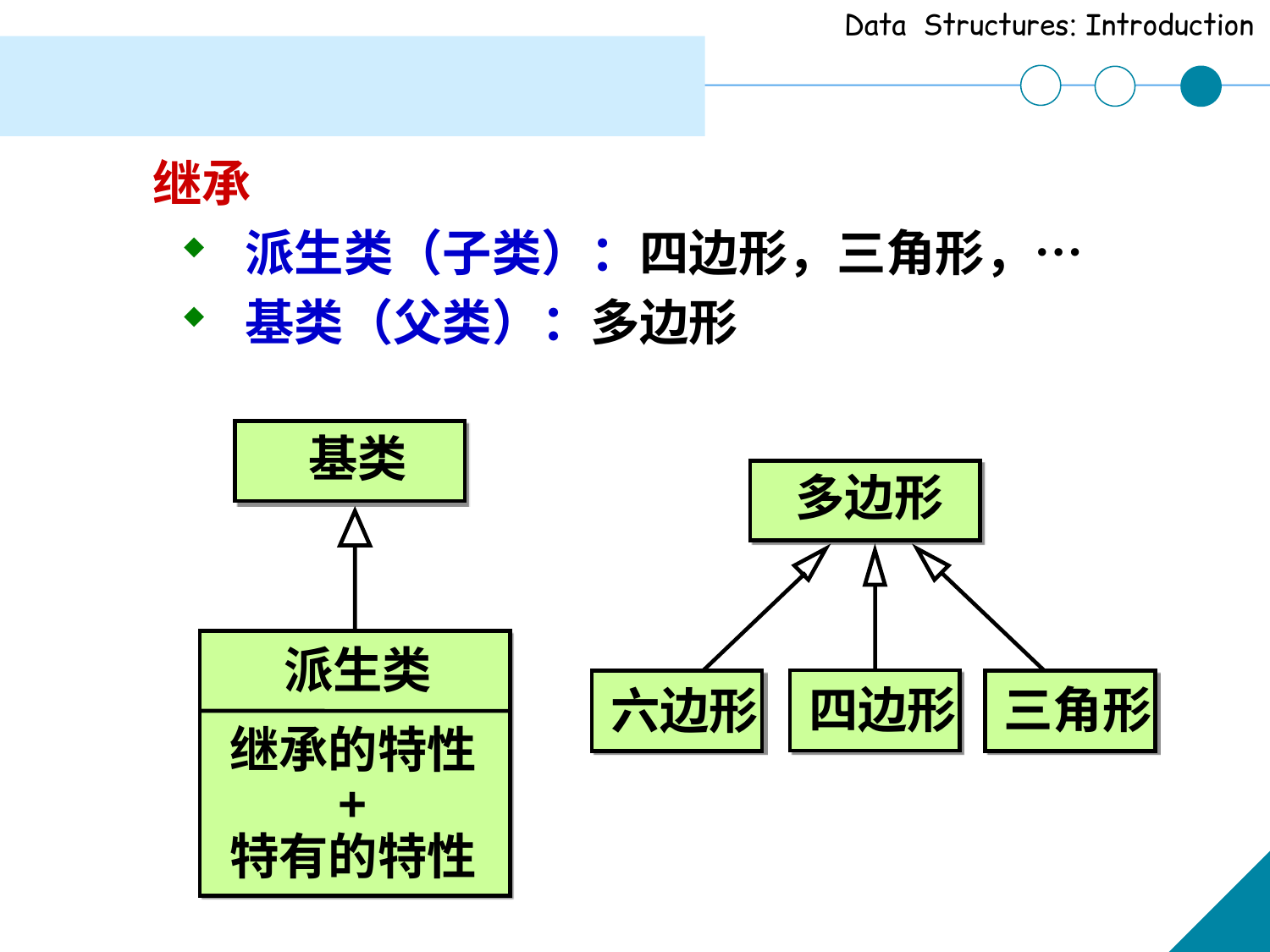

继承
派生类（子类）：四边形，三角形，…
基类（父类）：多边形

基类

派生类

继承的特性
+
特有的特性

多边形

六边形

四边形

三角形